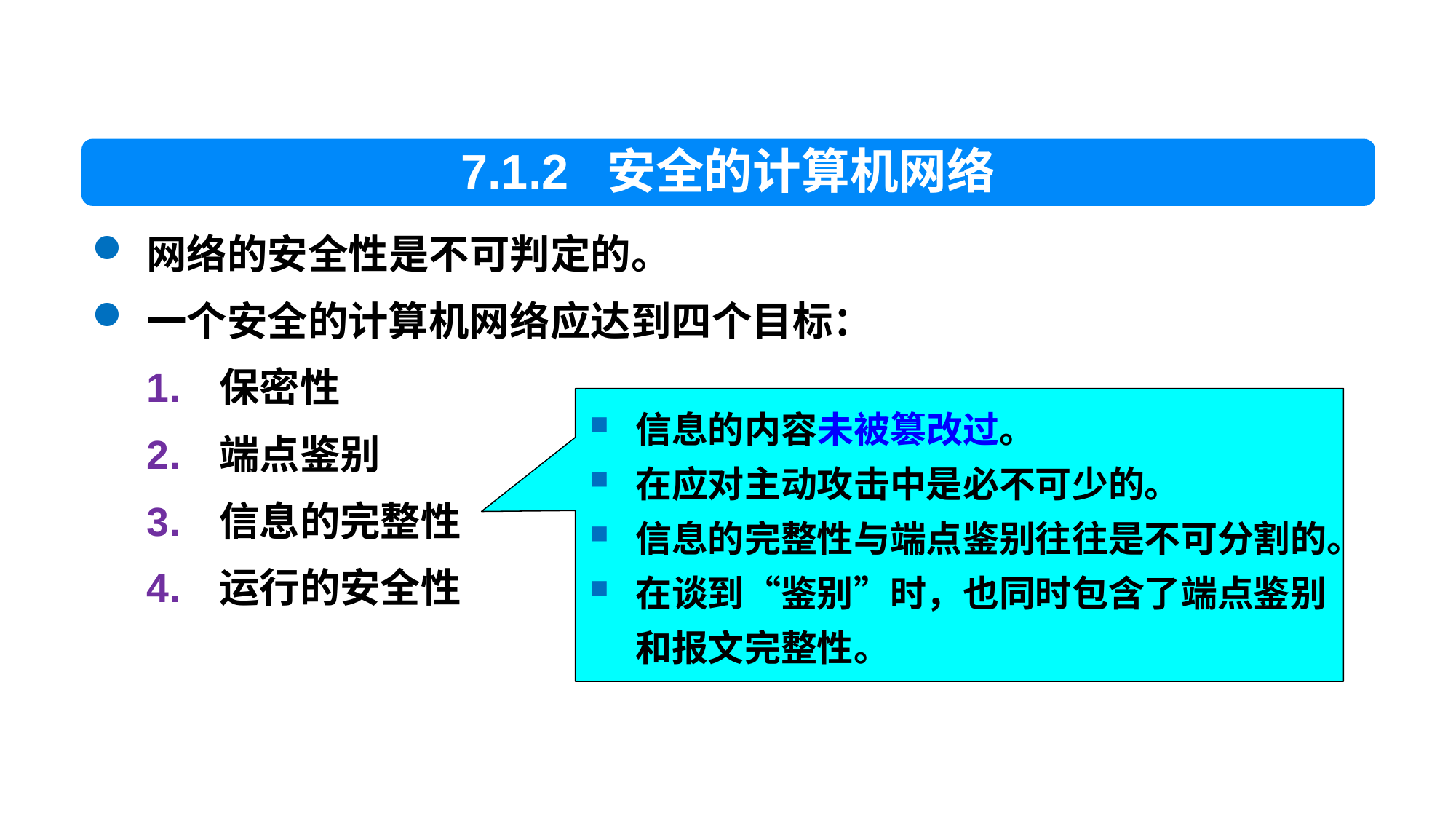

7.1.2  安全的计算机网络

网络的安全性是不可判定的。
一个安全的计算机网络应达到四个目标：
保密性
端点鉴别
信息的完整性
运行的安全性
信息的内容未被篡改过。
在应对主动攻击中是必不可少的。
信息的完整性与端点鉴别往往是不可分割的。
在谈到“鉴别”时，也同时包含了端点鉴别和报文完整性。